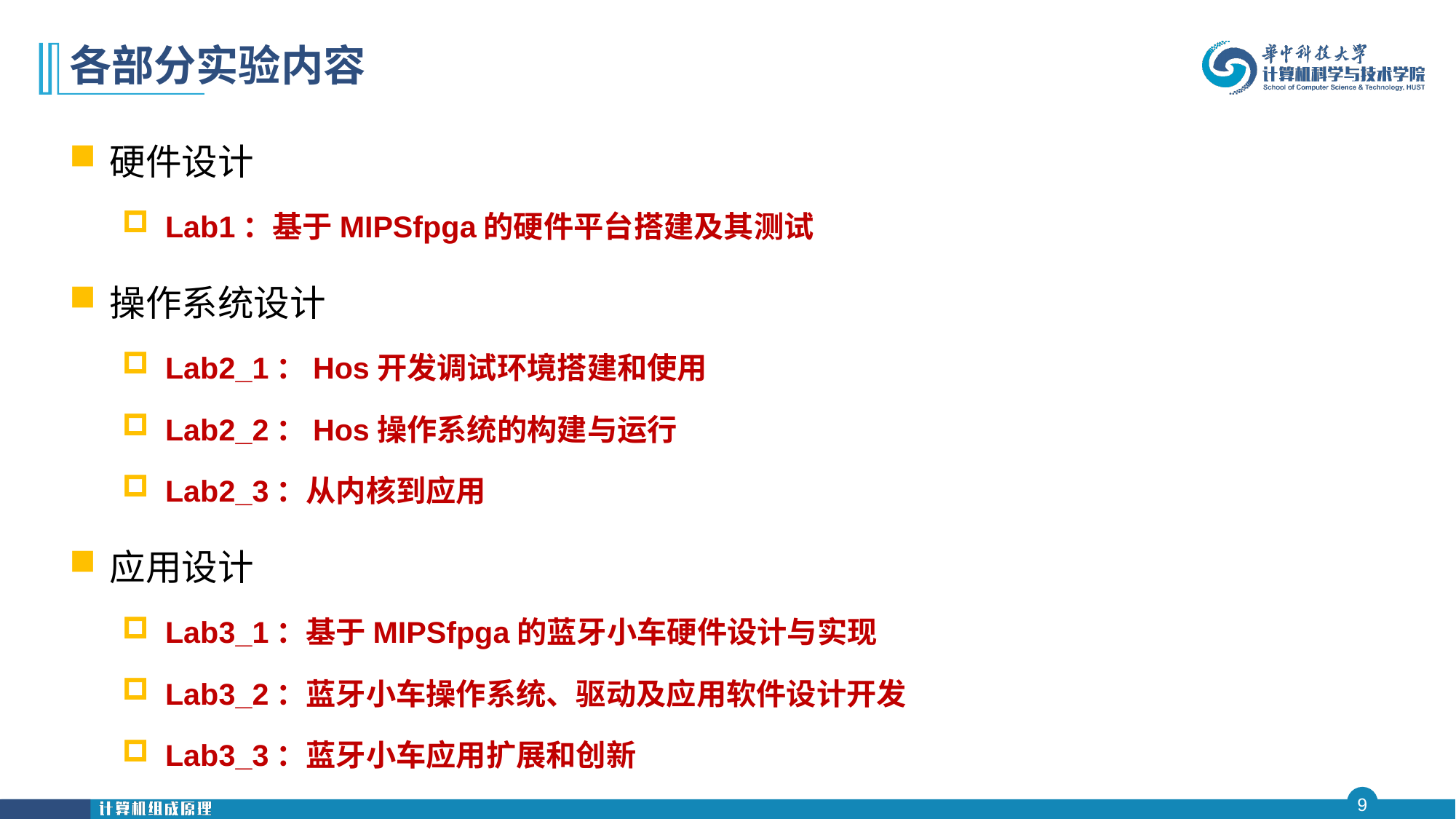

# 各部分实验内容
硬件设计
Lab1：基于MIPSfpga的硬件平台搭建及其测试
操作系统设计
Lab2_1：Hos开发调试环境搭建和使用
Lab2_2：Hos操作系统的构建与运行
Lab2_3：从内核到应用
应用设计
Lab3_1：基于MIPSfpga的蓝牙小车硬件设计与实现
Lab3_2：蓝牙小车操作系统、驱动及应用软件设计开发
Lab3_3：蓝牙小车应用扩展和创新